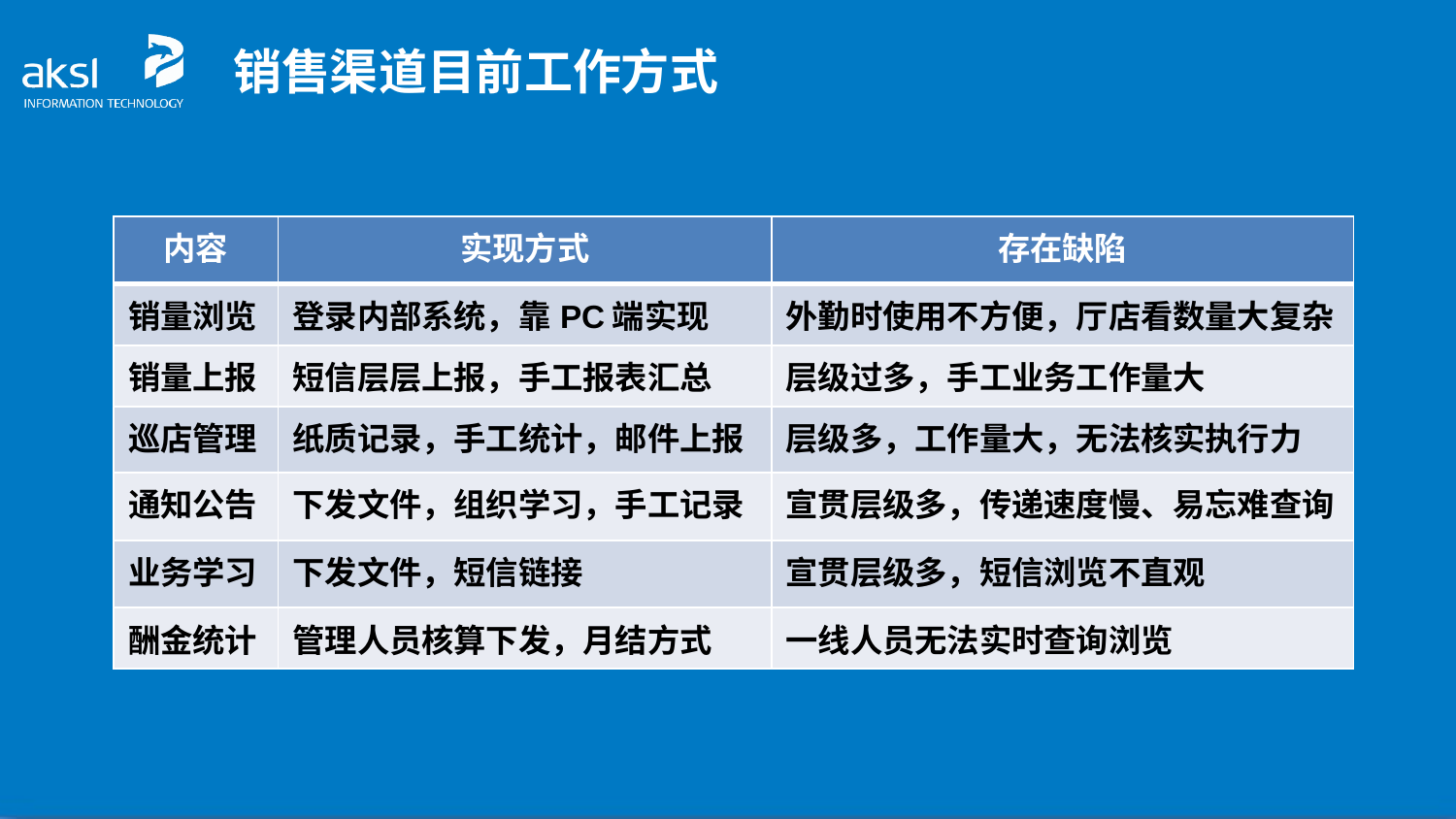

销售渠道目前工作方式
| 内容 | 实现方式 | 存在缺陷 |
| --- | --- | --- |
| 销量浏览 | 登录内部系统，靠PC端实现 | 外勤时使用不方便，厅店看数量大复杂 |
| 销量上报 | 短信层层上报，手工报表汇总 | 层级过多，手工业务工作量大 |
| 巡店管理 | 纸质记录，手工统计，邮件上报 | 层级多，工作量大，无法核实执行力 |
| 通知公告 | 下发文件，组织学习，手工记录 | 宣贯层级多，传递速度慢、易忘难查询 |
| 业务学习 | 下发文件，短信链接 | 宣贯层级多，短信浏览不直观 |
| 酬金统计 | 管理人员核算下发，月结方式 | 一线人员无法实时查询浏览 |